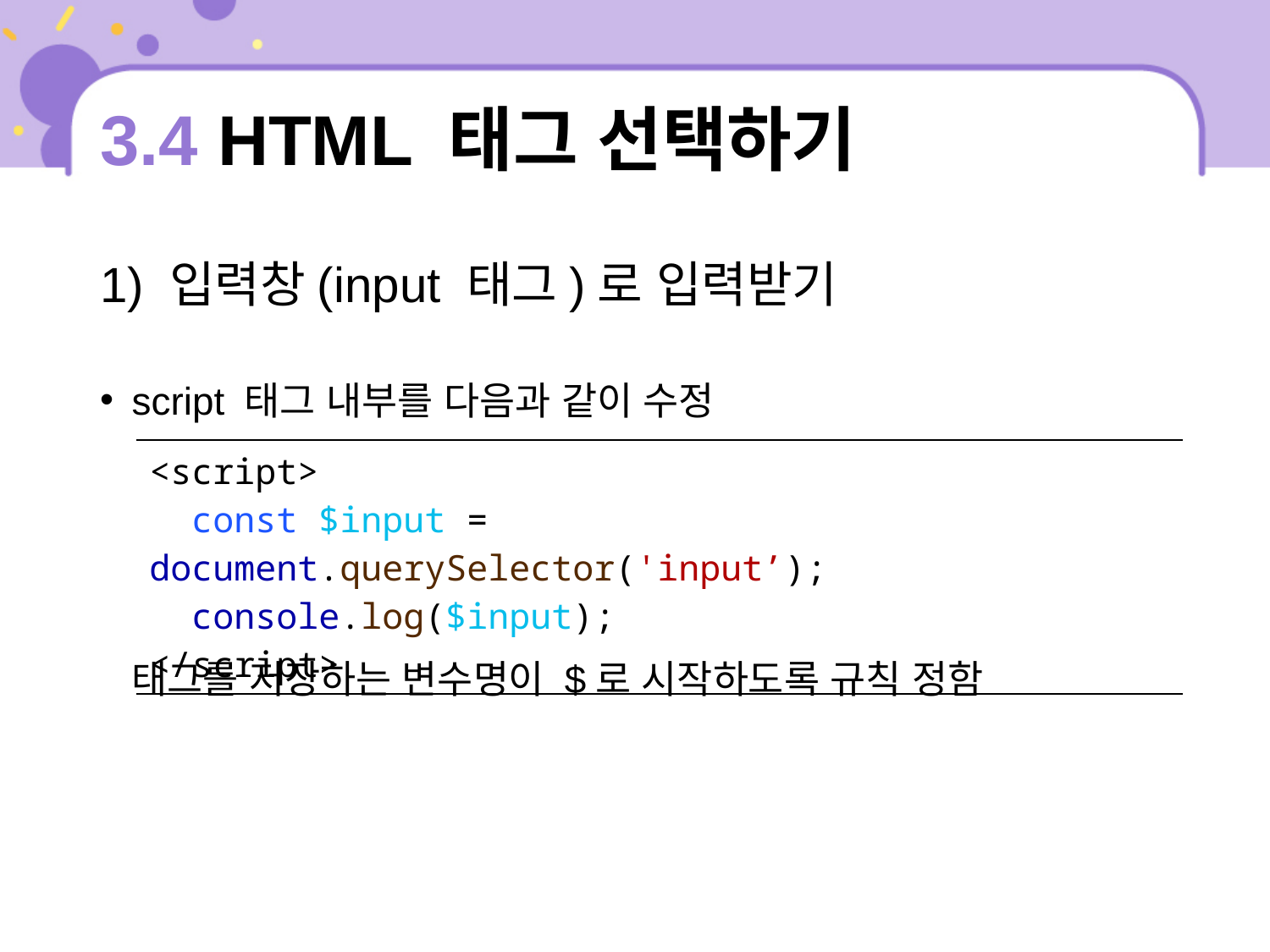

# 3.4 HTML 태그 선택하기
1) 입력창(input 태그)로 입력받기
script 태그 내부를 다음과 같이 수정
태그를 저장하는 변수명이 $로 시작하도록 규칙 정함
| <script> const $input = document.querySelector('input’); console.log($input); </script> |
| --- |